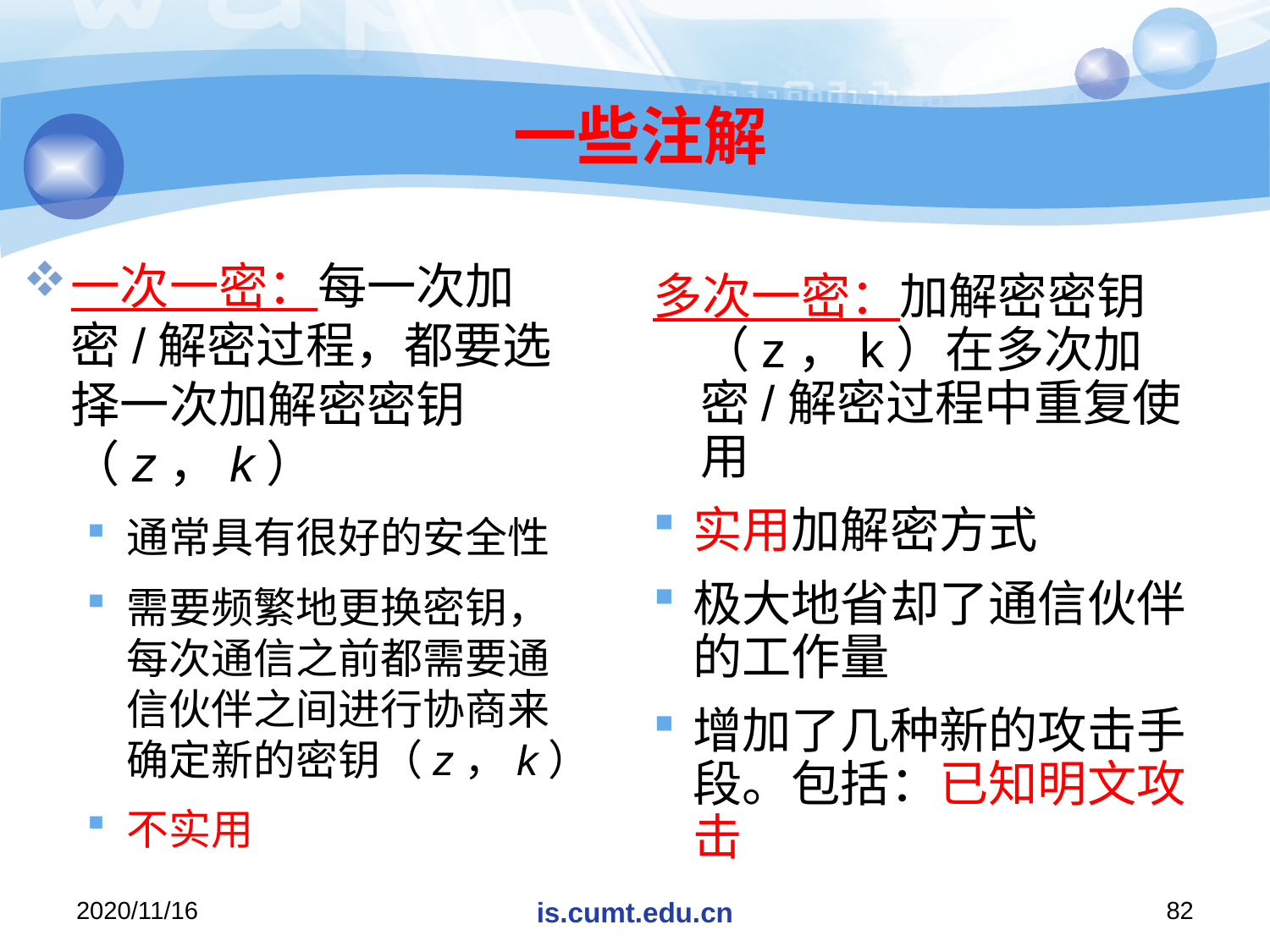

# 一些注解
一次一密：每一次加密/解密过程，都要选择一次加解密密钥（z，k）
通常具有很好的安全性
需要频繁地更换密钥，每次通信之前都需要通信伙伴之间进行协商来确定新的密钥（z，k）
不实用

多次一密：加解密密钥（z，k）在多次加密/解密过程中重复使用
实用加解密方式
极大地省却了通信伙伴的工作量
增加了几种新的攻击手段。包括：已知明文攻击

2020/11/16
is.cumt.edu.cn
82